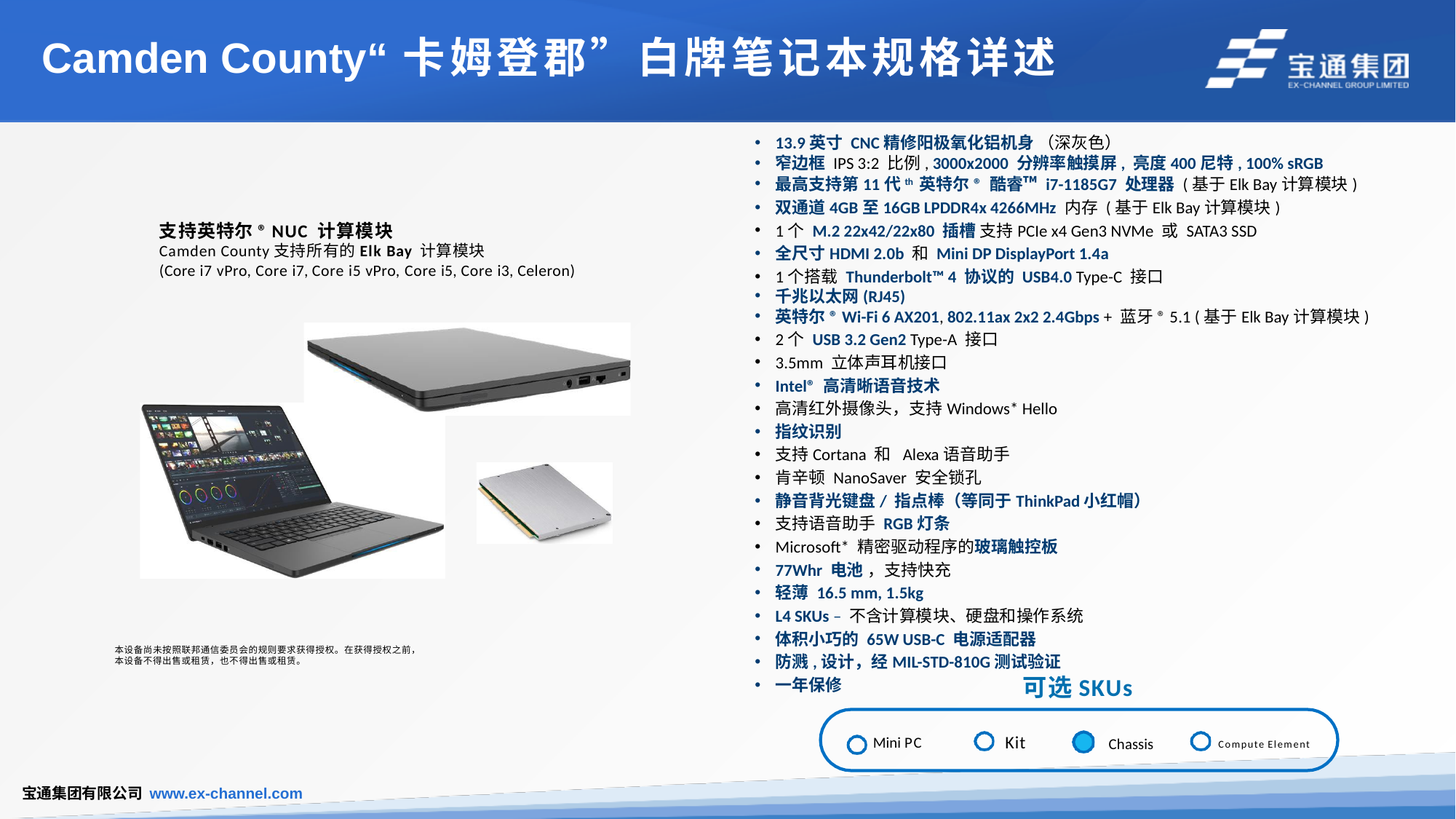

# Camden County“卡姆登郡”白牌笔记本规格详述
13.9英寸 CNC精修阳极氧化铝机身 （深灰色）
窄边框 IPS 3:2 比例, 3000x2000 分辨率触摸屏, 亮度400尼特, 100% sRGB
最高支持第11代th 英特尔® 酷睿™ i7-1185G7 处理器 (基于Elk Bay计算模块)
双通道4GB至16GB LPDDR4x 4266MHz 内存 (基于Elk Bay计算模块)
1个 M.2 22x42/22x80 插槽 支持PCIe x4 Gen3 NVMe 或 SATA3 SSD
全尺寸HDMI 2.0b 和 Mini DP DisplayPort 1.4a
1个搭载 Thunderbolt™ 4 协议的 USB4.0 Type-C 接口
千兆以太网(RJ45)
英特尔® Wi-Fi 6 AX201, 802.11ax 2x2 2.4Gbps + 蓝牙® 5.1 (基于Elk Bay计算模块)
2个 USB 3.2 Gen2 Type-A 接口
3.5mm 立体声耳机接口
Intel® 高清晰语音技术
高清红外摄像头，支持Windows* Hello
指纹识别
支持Cortana 和  Alexa语音助手
肯辛顿 NanoSaver 安全锁孔
静音背光键盘/ 指点棒（等同于ThinkPad小红帽）
支持语音助手 RGB灯条
Microsoft* 精密驱动程序的玻璃触控板
77Whr 电池 ，支持快充
轻薄 16.5 mm, 1.5kg
L4 SKUs – 不含计算模块、硬盘和操作系统
体积小巧的 65W USB-C 电源适配器
防溅,设计，经MIL-STD-810G测试验证
一年保修
支持英特尔® NUC 计算模块
Camden County支持所有的Elk Bay 计算模块
(Core i7 vPro, Core i7, Core i5 vPro, Core i5, Core i3, Celeron)

本设备尚未按照联邦通信委员会的规则要求获得授权。在获得授权之前，本设备不得出售或租赁，也不得出售或租赁。
 可选SKUs

Kit
Compute Element

Mini PC
Chassis